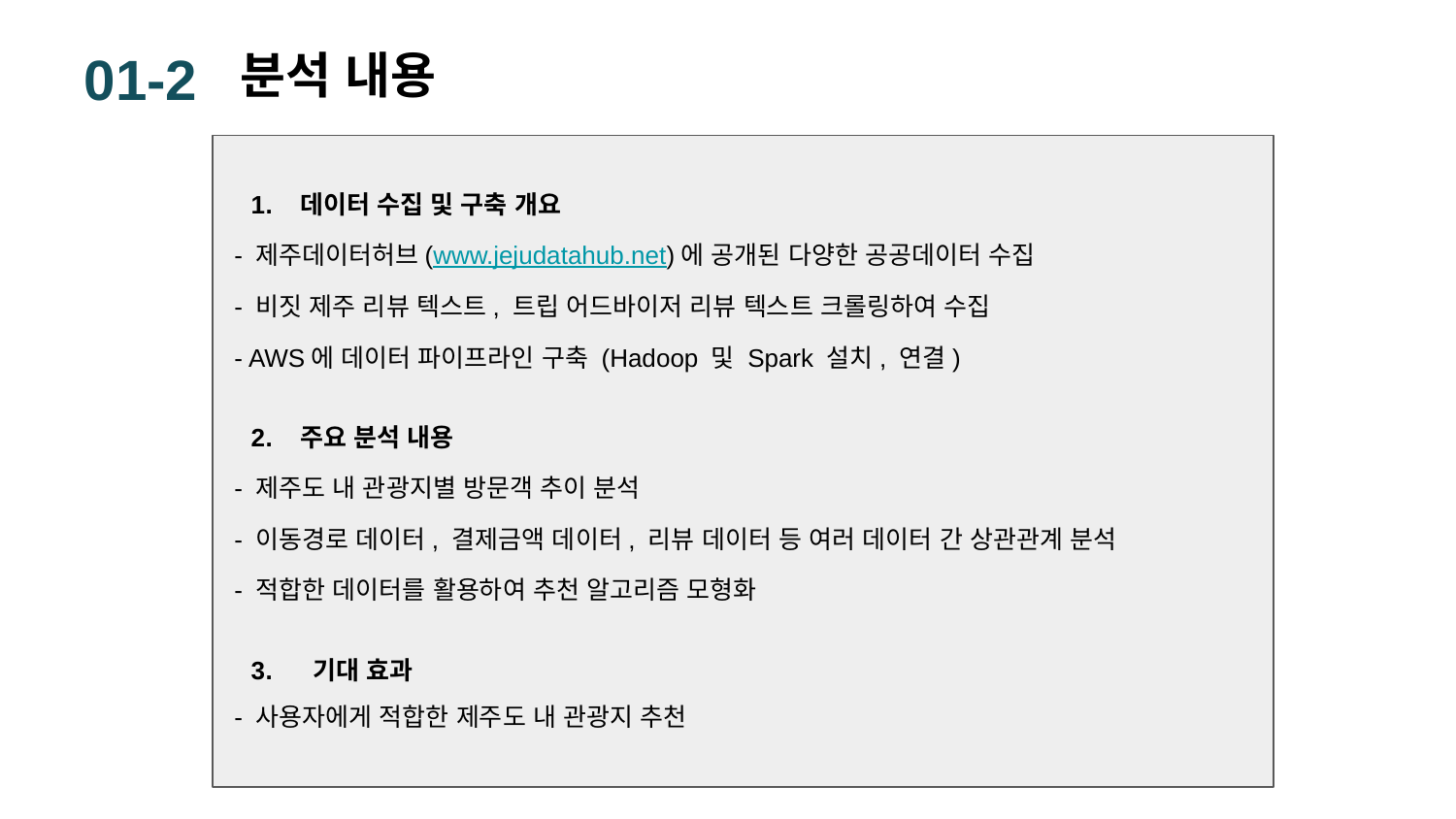

01-2
분석 내용
데이터 수집 및 구축 개요
 - 제주데이터허브(www.jejudatahub.net)에 공개된 다양한 공공데이터 수집
 - 비짓 제주 리뷰 텍스트, 트립 어드바이저 리뷰 텍스트 크롤링하여 수집
 - AWS에 데이터 파이프라인 구축 (Hadoop 및 Spark 설치, 연결)
주요 분석 내용
 - 제주도 내 관광지별 방문객 추이 분석
 - 이동경로 데이터, 결제금액 데이터, 리뷰 데이터 등 여러 데이터 간 상관관계 분석
 - 적합한 데이터를 활용하여 추천 알고리즘 모형화
 기대 효과
 - 사용자에게 적합한 제주도 내 관광지 추천